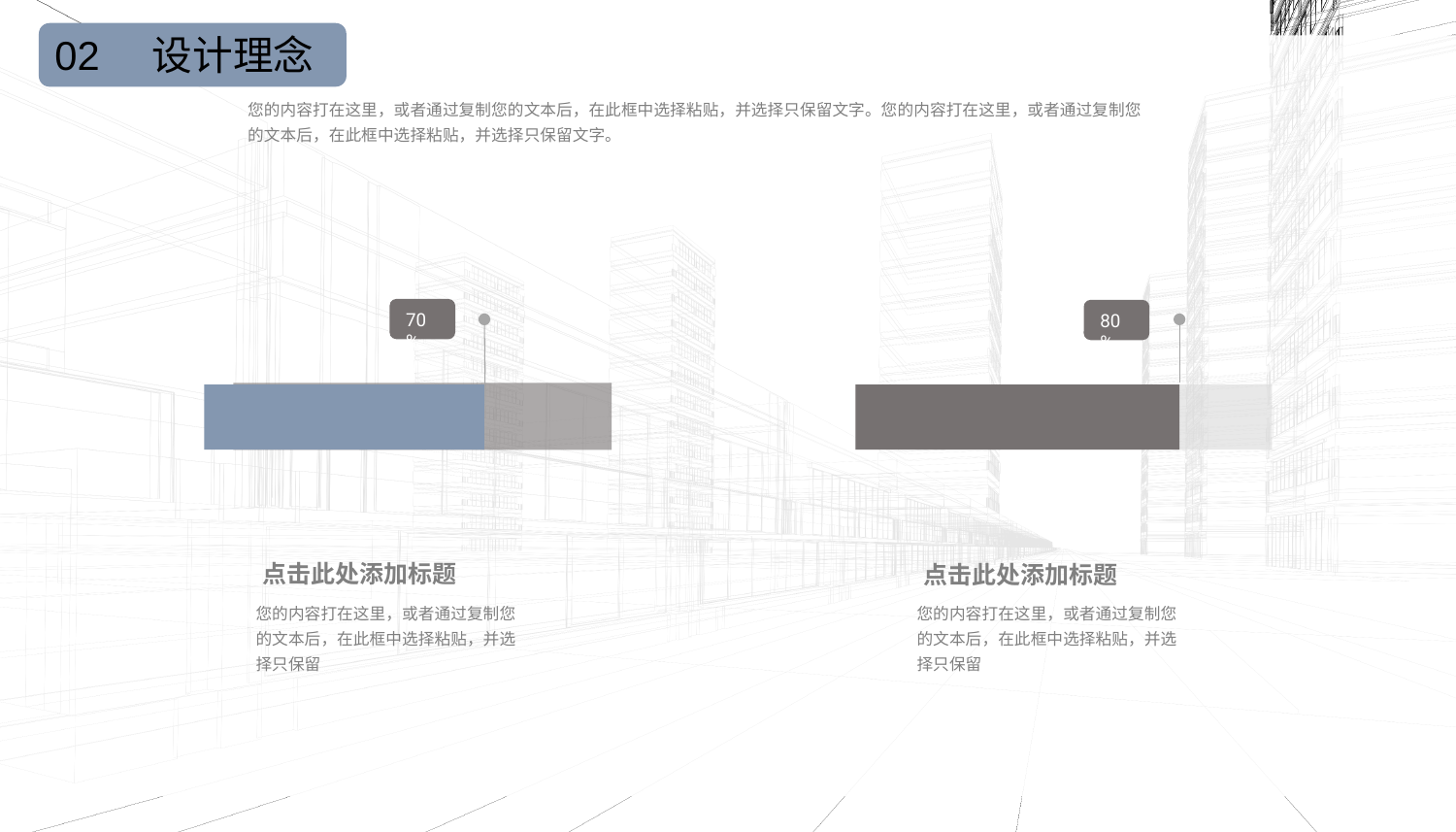

02
设计理念
您的内容打在这里，或者通过复制您的文本后，在此框中选择粘贴，并选择只保留文字。您的内容打在这里，或者通过复制您的文本后，在此框中选择粘贴，并选择只保留文字。
70%
80%

点击此处添加标题
点击此处添加标题
您的内容打在这里，或者通过复制您的文本后，在此框中选择粘贴，并选择只保留
您的内容打在这里，或者通过复制您的文本后，在此框中选择粘贴，并选择只保留